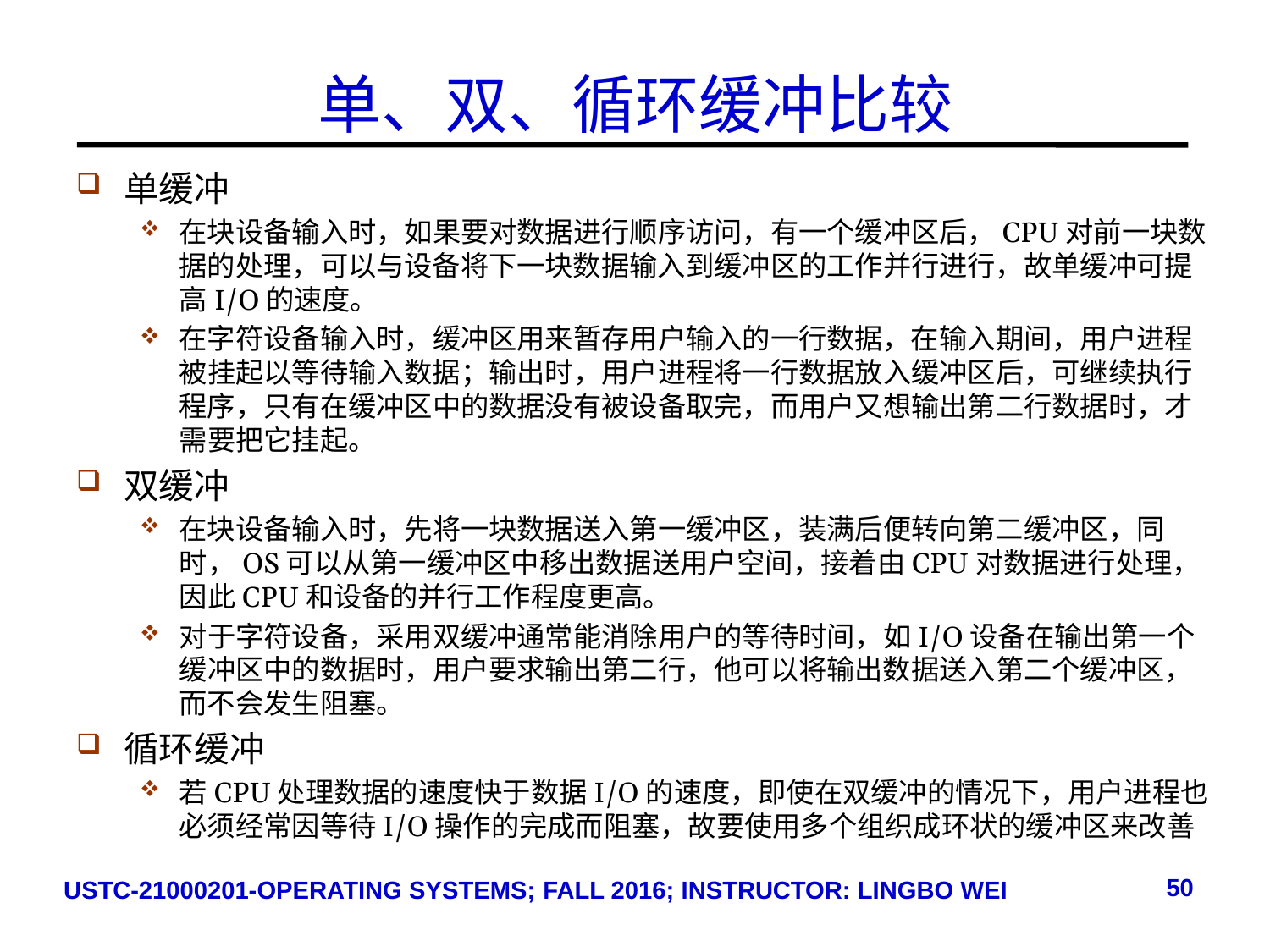

# 单、双、循环缓冲比较
单缓冲
在块设备输入时，如果要对数据进行顺序访问，有一个缓冲区后，CPU对前一块数据的处理，可以与设备将下一块数据输入到缓冲区的工作并行进行，故单缓冲可提高I/O的速度。
在字符设备输入时，缓冲区用来暂存用户输入的一行数据，在输入期间，用户进程被挂起以等待输入数据；输出时，用户进程将一行数据放入缓冲区后，可继续执行程序，只有在缓冲区中的数据没有被设备取完，而用户又想输出第二行数据时，才需要把它挂起。
双缓冲
在块设备输入时，先将一块数据送入第一缓冲区，装满后便转向第二缓冲区，同时，OS可以从第一缓冲区中移出数据送用户空间，接着由CPU对数据进行处理，因此CPU和设备的并行工作程度更高。
对于字符设备，采用双缓冲通常能消除用户的等待时间，如I/O设备在输出第一个缓冲区中的数据时，用户要求输出第二行，他可以将输出数据送入第二个缓冲区，而不会发生阻塞。
循环缓冲
若CPU处理数据的速度快于数据I/O的速度，即使在双缓冲的情况下，用户进程也必须经常因等待I/O操作的完成而阻塞，故要使用多个组织成环状的缓冲区来改善

50
USTC-21000201-OPERATING SYSTEMS; FALL 2016; INSTRUCTOR: LINGBO WEI